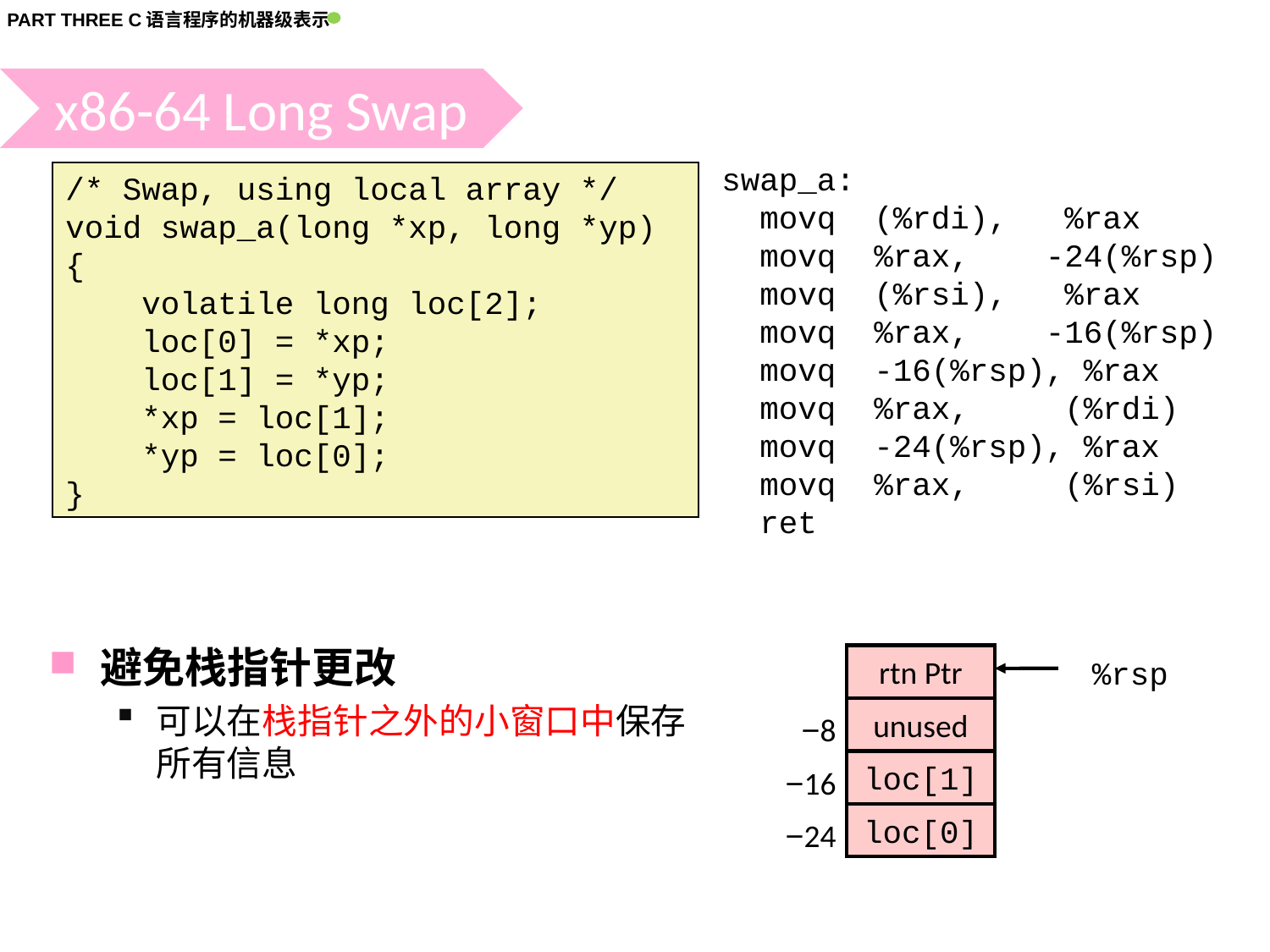

PART THREE C语言程序的机器级表示

x86-64 Long Swap
swap_a:
  movq  (%rdi),   %rax
  movq  %rax,    -24(%rsp)
  movq  (%rsi),   %rax
  movq  %rax,    -16(%rsp)
  movq  -16(%rsp), %rax
  movq  %rax,     (%rdi)
  movq  -24(%rsp), %rax
  movq  %rax,     (%rsi)
  ret
/* Swap, using local array */
void swap_a(long *xp, long *yp) {
    volatile long loc[2];
    loc[0] = *xp;
    loc[1] = *yp;
    *xp = loc[1];
    *yp = loc[0];
}
避免栈指针更改
可以在栈指针之外的小窗口中保存所有信息
rtn Ptr
%rsp

unused
−8
loc[1]
−16
loc[0]
−24